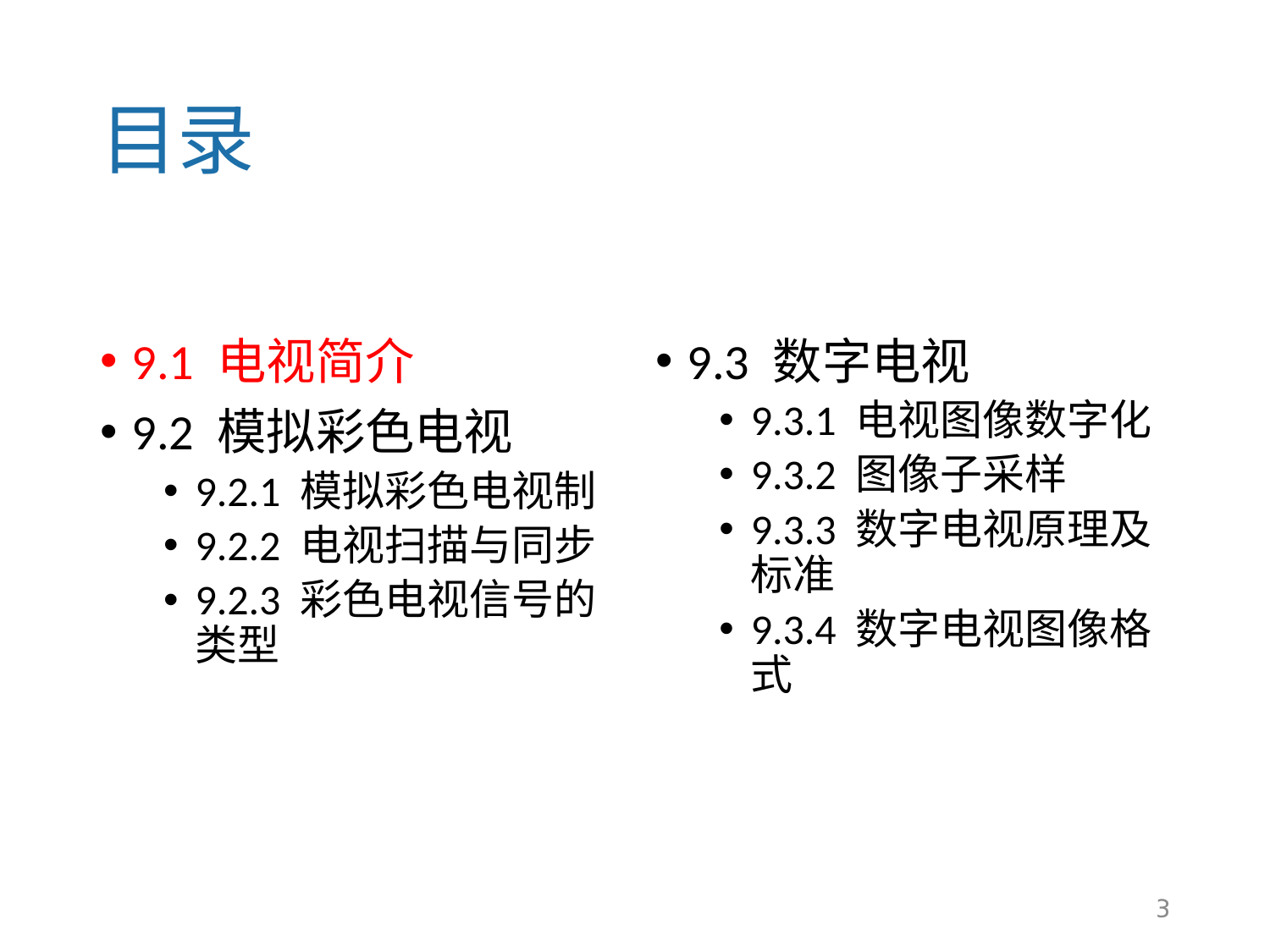

# 目录

9.1 电视简介
9.2 模拟彩色电视
9.2.1 模拟彩色电视制
9.2.2 电视扫描与同步
9.2.3 彩色电视信号的类型

9.3 数字电视
9.3.1 电视图像数字化
9.3.2 图像子采样
9.3.3 数字电视原理及标准
9.3.4 数字电视图像格式
3